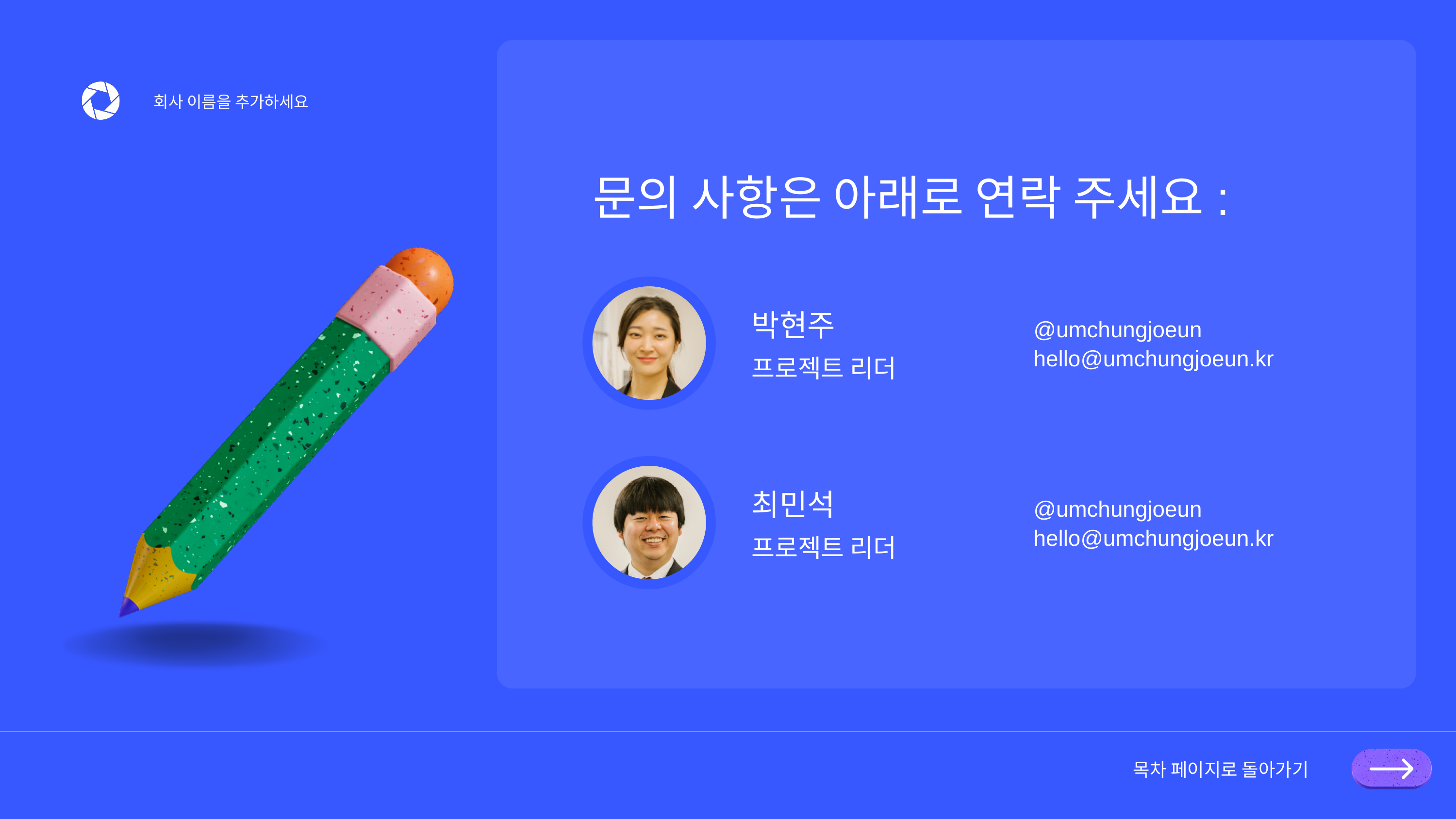

회사 이름을 추가하세요
문의 사항은 아래로 연락 주세요:

박현주
프로젝트 리더
@umchungjoeun
hello@umchungjoeun.kr

최민석
프로젝트 리더
@umchungjoeun
hello@umchungjoeun.kr

목차 페이지로 돌아가기